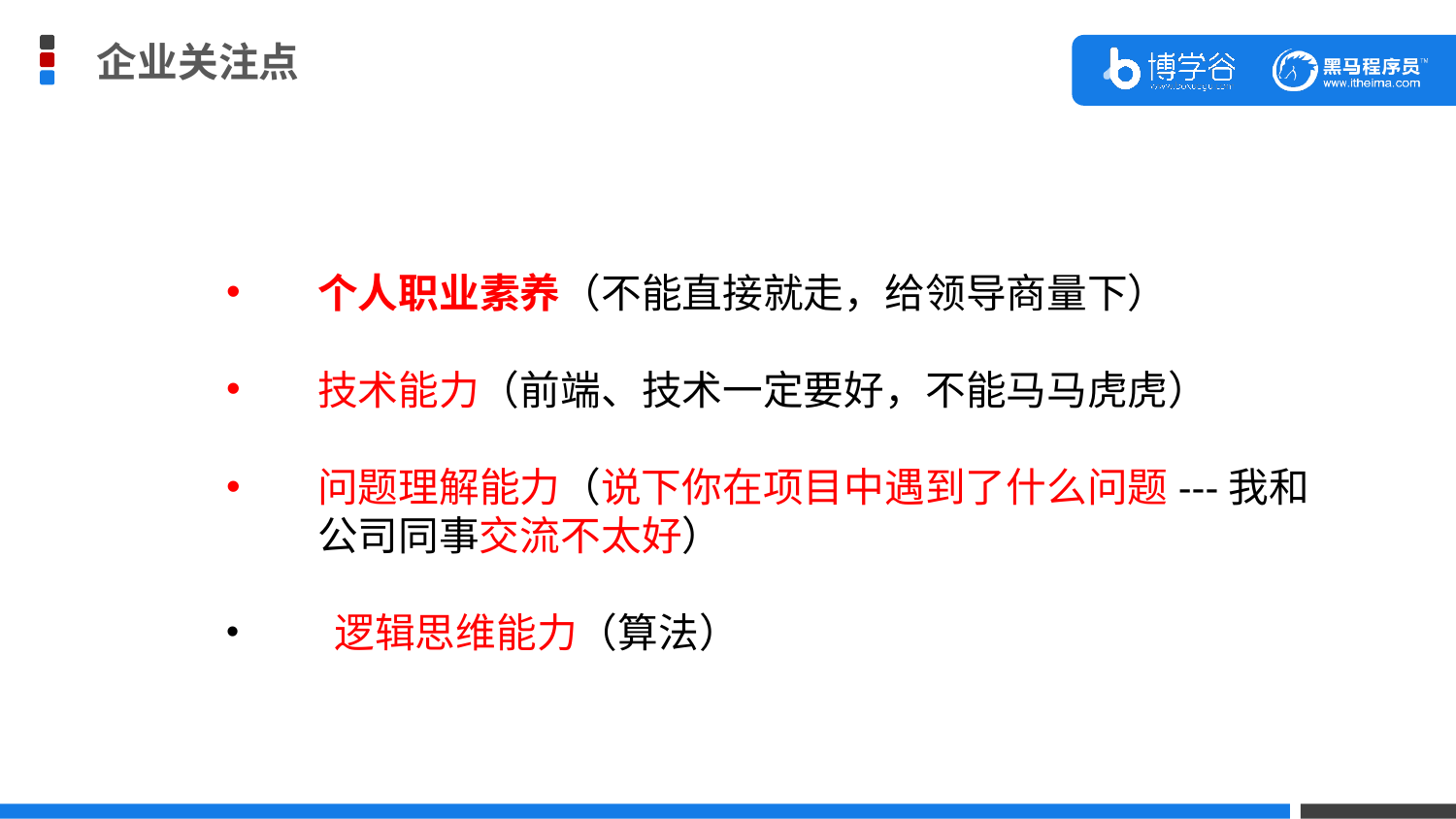

企业关注点
个人职业素养（不能直接就走，给领导商量下）

技术能力（前端、技术一定要好，不能马马虎虎）

问题理解能力（说下你在项目中遇到了什么问题---我和公司同事交流不太好）

 逻辑思维能力（算法）